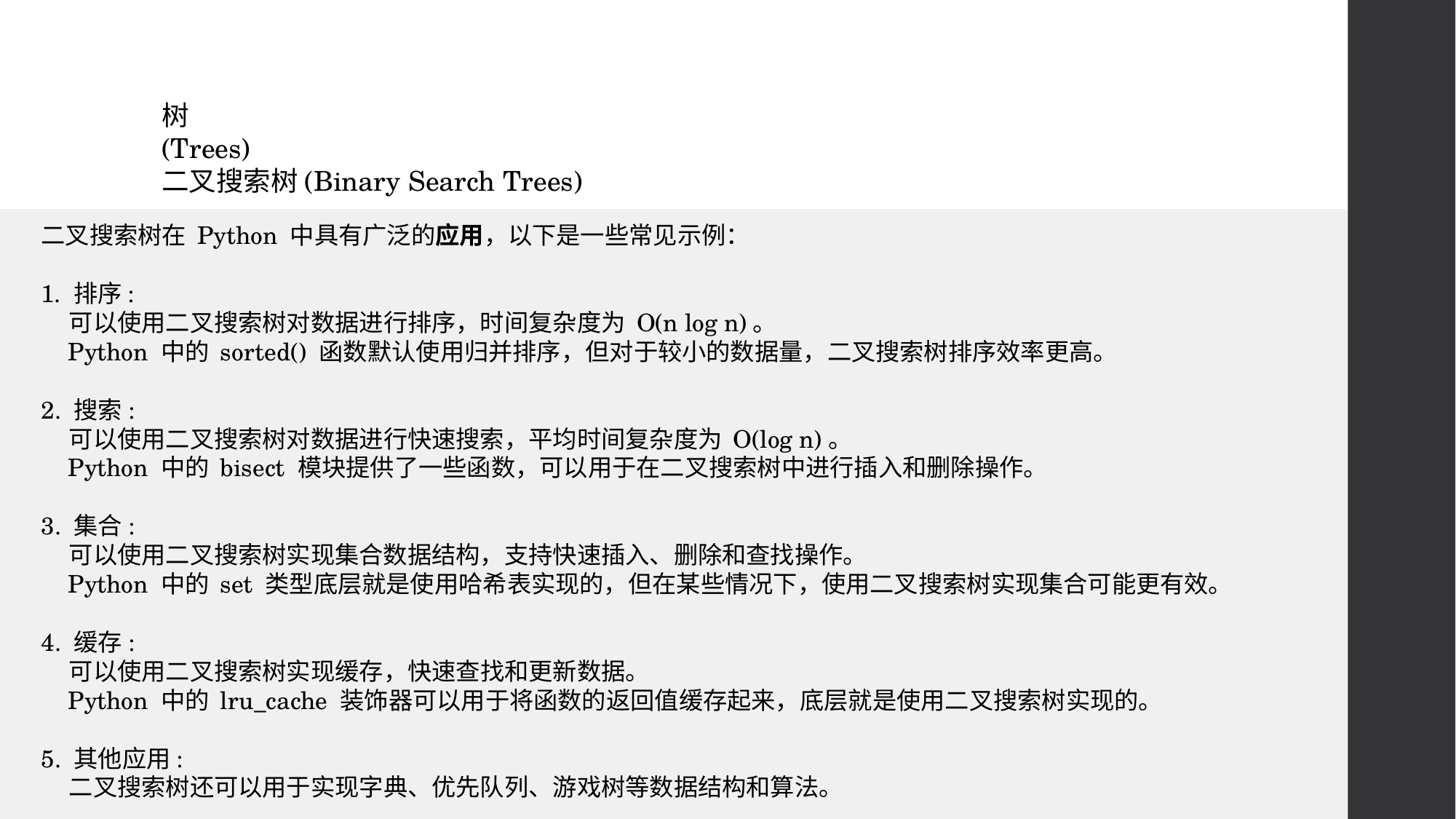

# 树 (Trees) 二叉搜索树(Binary Search Trees)

二叉搜索树在 Python 中具有广泛的应用，以下是一些常见示例：

1. 排序:
    可以使用二叉搜索树对数据进行排序，时间复杂度为 O(n log n)。
    Python 中的 sorted() 函数默认使用归并排序，但对于较小的数据量，二叉搜索树排序效率更高。

2. 搜索:
    可以使用二叉搜索树对数据进行快速搜索，平均时间复杂度为 O(log n)。
    Python 中的 bisect 模块提供了一些函数，可以用于在二叉搜索树中进行插入和删除操作。

3. 集合:
    可以使用二叉搜索树实现集合数据结构，支持快速插入、删除和查找操作。
    Python 中的 set 类型底层就是使用哈希表实现的，但在某些情况下，使用二叉搜索树实现集合可能更有效。

4. 缓存:
    可以使用二叉搜索树实现缓存，快速查找和更新数据。
    Python 中的 lru_cache 装饰器可以用于将函数的返回值缓存起来，底层就是使用二叉搜索树实现的。

5. 其他应用:
    二叉搜索树还可以用于实现字典、优先队列、游戏树等数据结构和算法。